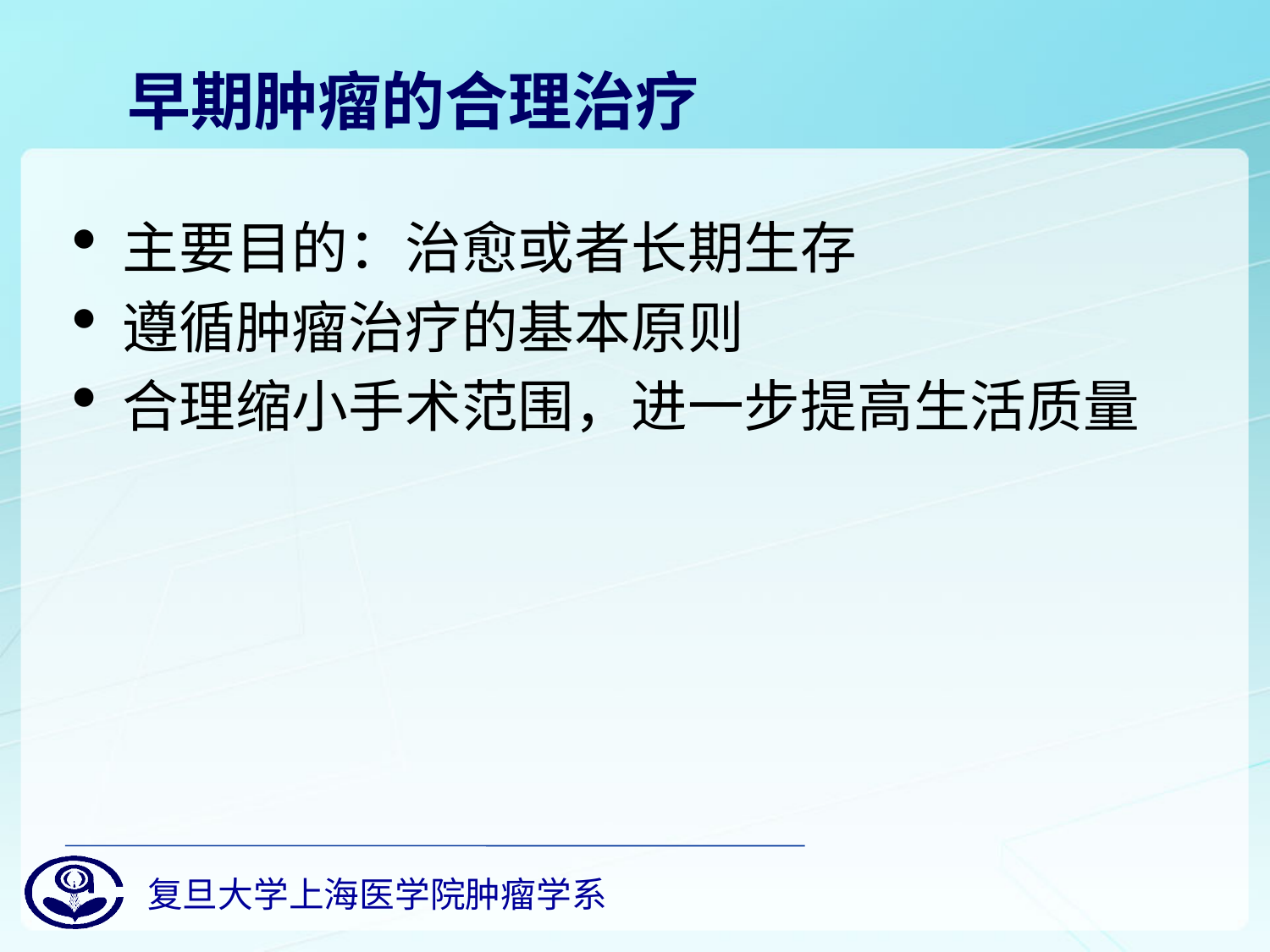

# 早期肿瘤的合理治疗
主要目的：治愈或者长期生存
遵循肿瘤治疗的基本原则
合理缩小手术范围，进一步提高生活质量